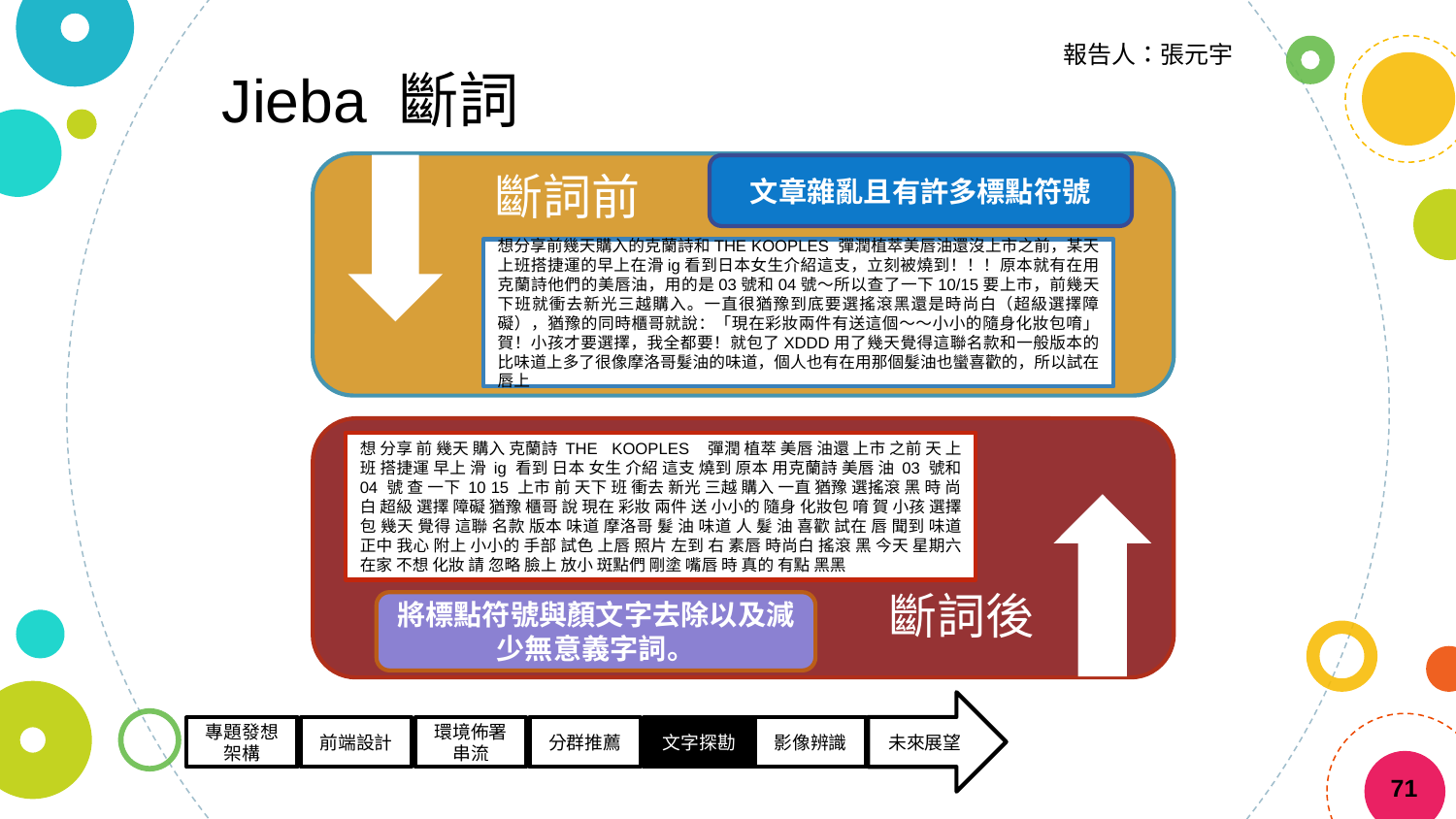

報告人：張元宇
Jieba 斷詞

文章雜亂且有許多標點符號
斷詞前
想分享前幾天購入的克蘭詩和THE KOOPLES 彈潤植萃美唇油還沒上市之前，某天上班搭捷運的早上在滑ig看到日本女生介紹這支，立刻被燒到！！！原本就有在用克蘭詩他們的美唇油，用的是03號和04號～所以查了一下10/15要上市，前幾天下班就衝去新光三越購入。一直很猶豫到底要選搖滾黑還是時尚白（超級選擇障礙），猶豫的同時櫃哥就說：「現在彩妝兩件有送這個～～小小的隨身化妝包唷」賀！小孩才要選擇，我全都要！就包了XDDD用了幾天覺得這聯名款和一般版本的比味道上多了很像摩洛哥髮油的味道，個人也有在用那個髮油也蠻喜歡的，所以試在唇上

想 分享 前 幾天 購入 克蘭詩 THE   KOOPLES   彈潤 植萃 美唇 油還 上市 之前 天 上班 搭捷運 早上 滑 ig 看到 日本 女生 介紹 這支 燒到 原本 用克蘭詩 美唇 油 03 號和 04 號 查 一下 10 15 上市 前 天下 班 衝去 新光 三越 購入 一直 猶豫 選搖滾 黑 時 尚白 超級 選擇 障礙 猶豫 櫃哥 說 現在 彩妝 兩件 送 小小的 隨身 化妝包 唷 賀 小孩 選擇 包 幾天 覺得 這聯 名款 版本 味道 摩洛哥 髮 油 味道 人 髮 油 喜歡 試在 唇 聞到 味道 正中 我心 附上 小小的 手部 試色 上唇 照片 左到 右 素唇 時尚白 搖滾 黑 今天 星期六 在家 不想 化妝 請 忽略 臉上 放小 斑點們 剛塗 嘴唇 時 真的 有點 黑黑

斷詞後
將標點符號與顏文字去除以及減少無意義字詞。

71